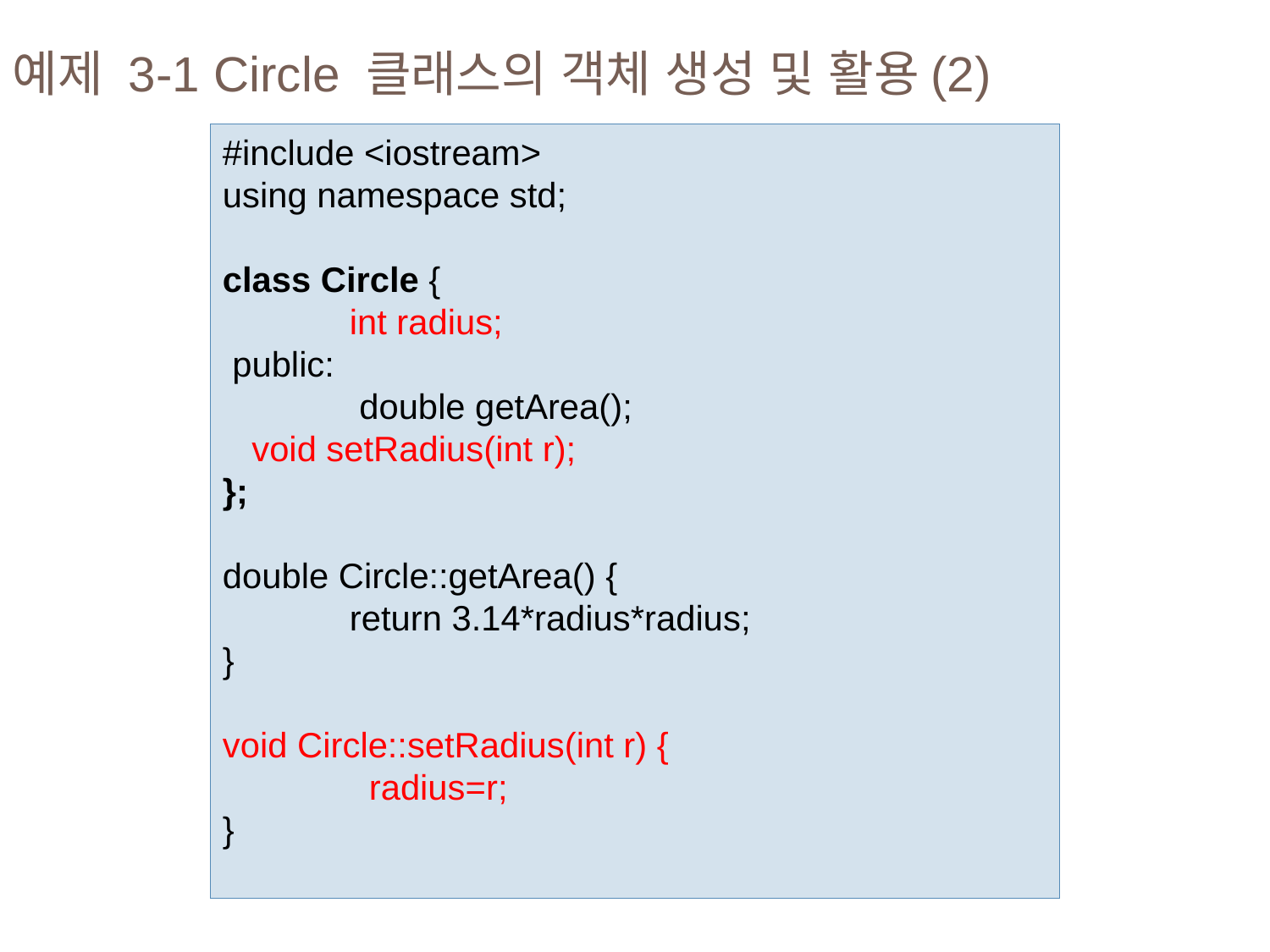

예제 3-1 Circle 클래스의 객체 생성 및 활용(2)
#include <iostream>
using namespace std;

class Circle {
   	int radius;
 public:
	 double getArea();
   void setRadius(int r);
};

double Circle::getArea() {
	return 3.14*radius*radius;
}

void Circle::setRadius(int r) {
	  radius=r;
}

9